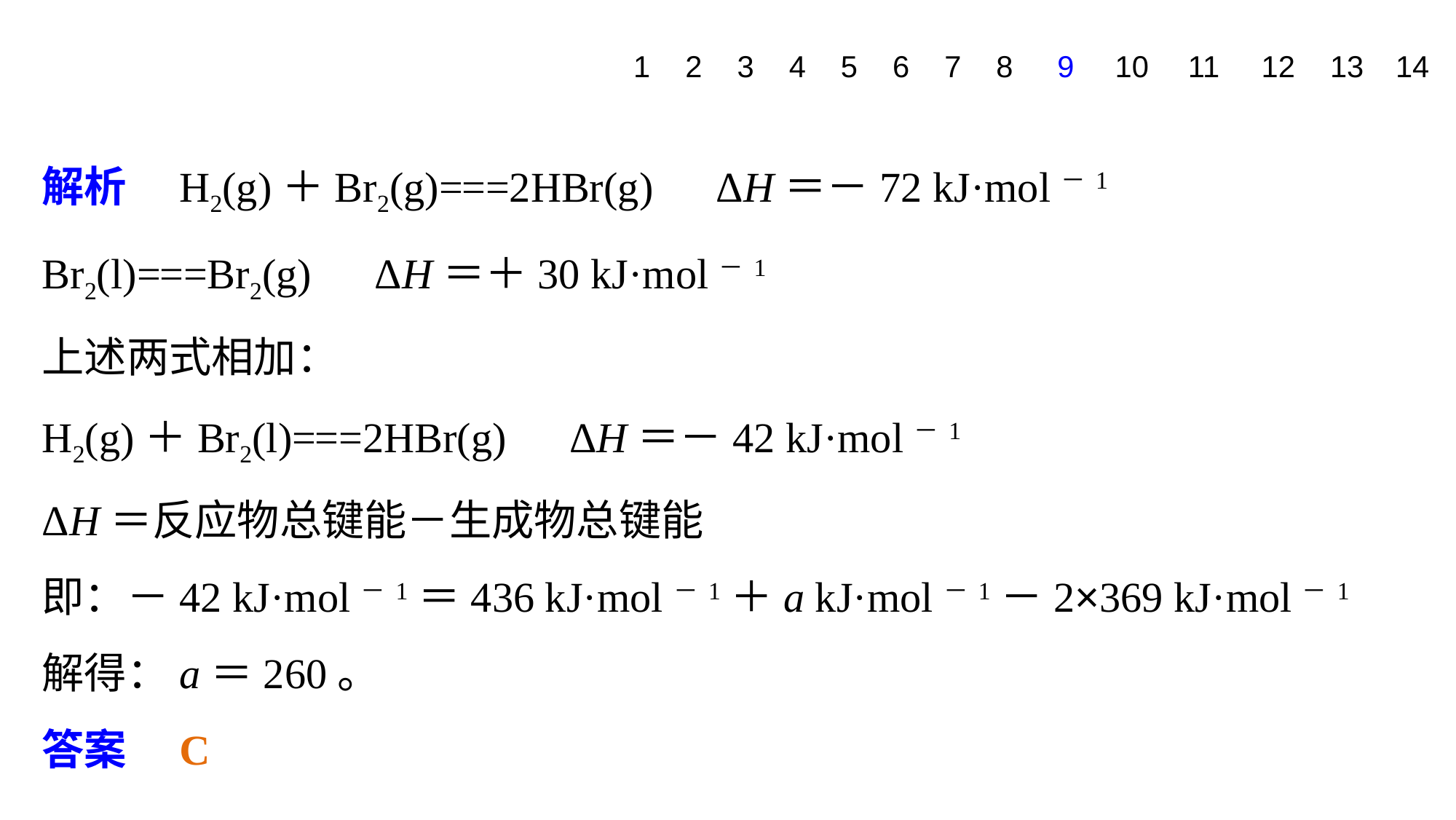

1
2
3
4
5
6
7
8
9
10
11
12
13
14
解析　H2(g)＋Br2(g)===2HBr(g)　ΔH＝－72 kJ·mol－1
Br2(l)===Br2(g)　ΔH＝＋30 kJ·mol－1
上述两式相加：
H2(g)＋Br2(l)===2HBr(g)　ΔH＝－42 kJ·mol－1
ΔH＝反应物总键能－生成物总键能
即：－42 kJ·mol－1＝436 kJ·mol－1＋a kJ·mol－1－2×369 kJ·mol－1
解得：a＝260。
答案　C